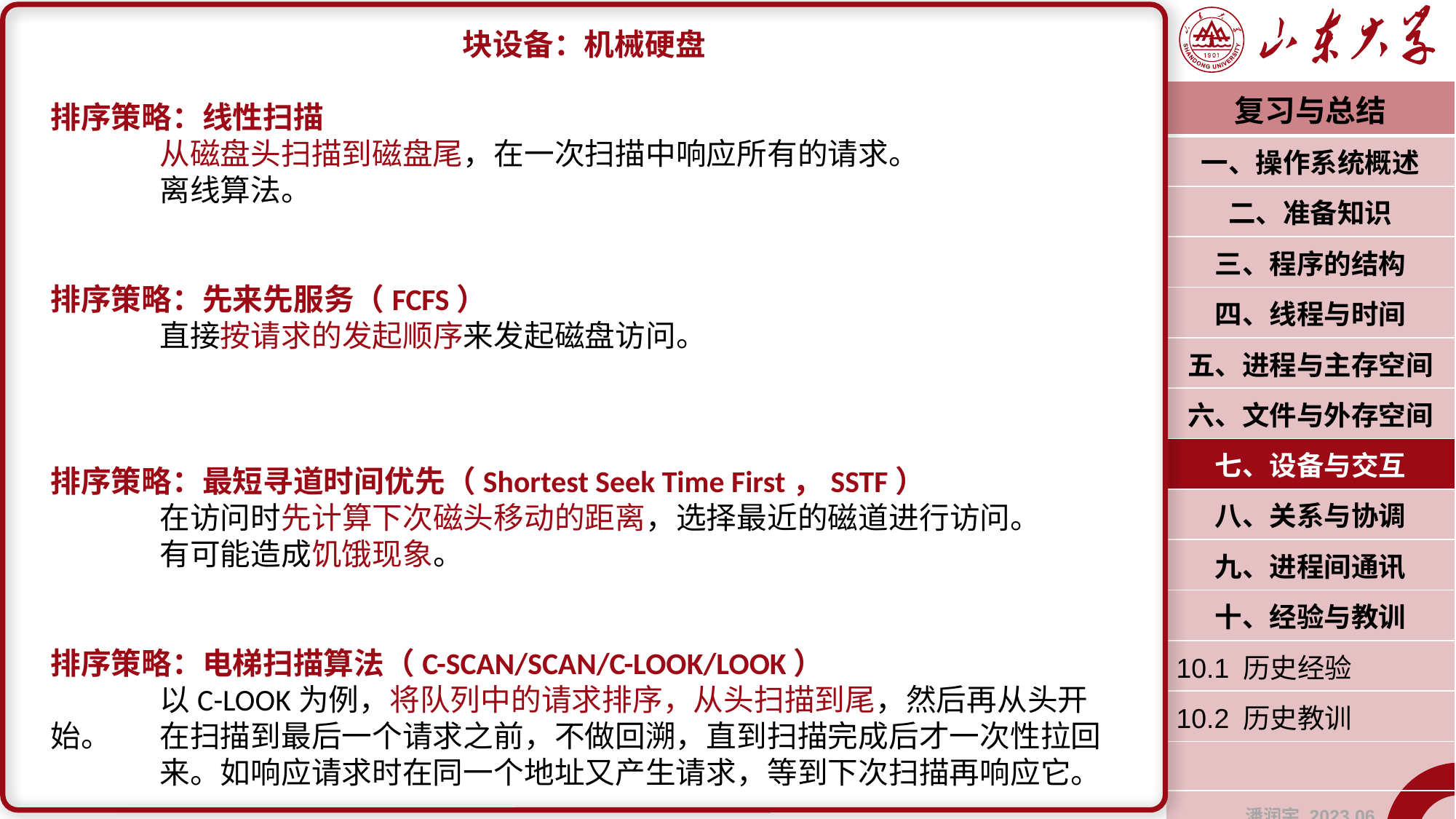

块设备：机械硬盘

排序策略：线性扫描
	从磁盘头扫描到磁盘尾，在一次扫描中响应所有的请求。
	离线算法。

排序策略：先来先服务（FCFS）
	直接按请求的发起顺序来发起磁盘访问。

排序策略：最短寻道时间优先（Shortest Seek Time First，SSTF）
	在访问时先计算下次磁头移动的距离，选择最近的磁道进行访问。
	有可能造成饥饿现象。

排序策略：电梯扫描算法（C-SCAN/SCAN/C-LOOK/LOOK）
	以C-LOOK为例，将队列中的请求排序，从头扫描到尾，然后再从头开始。	在扫描到最后一个请求之前，不做回溯，直到扫描完成后才一次性拉回	来。如响应请求时在同一个地址又产生请求，等到下次扫描再响应它。
| 复习与总结 |
| --- |
| 一、操作系统概述 |
| 二、准备知识 |
| 三、程序的结构 |
| 四、线程与时间 |
| 五、进程与主存空间 |
| 六、文件与外存空间 |
| 七、设备与交互 |
| 八、关系与协调 |
| 九、进程间通讯 |
| 十、经验与教训 |
| 10.1 历史经验 |
| 10.2 历史教训 |
|  |
| 潘润宇 2023.06 |